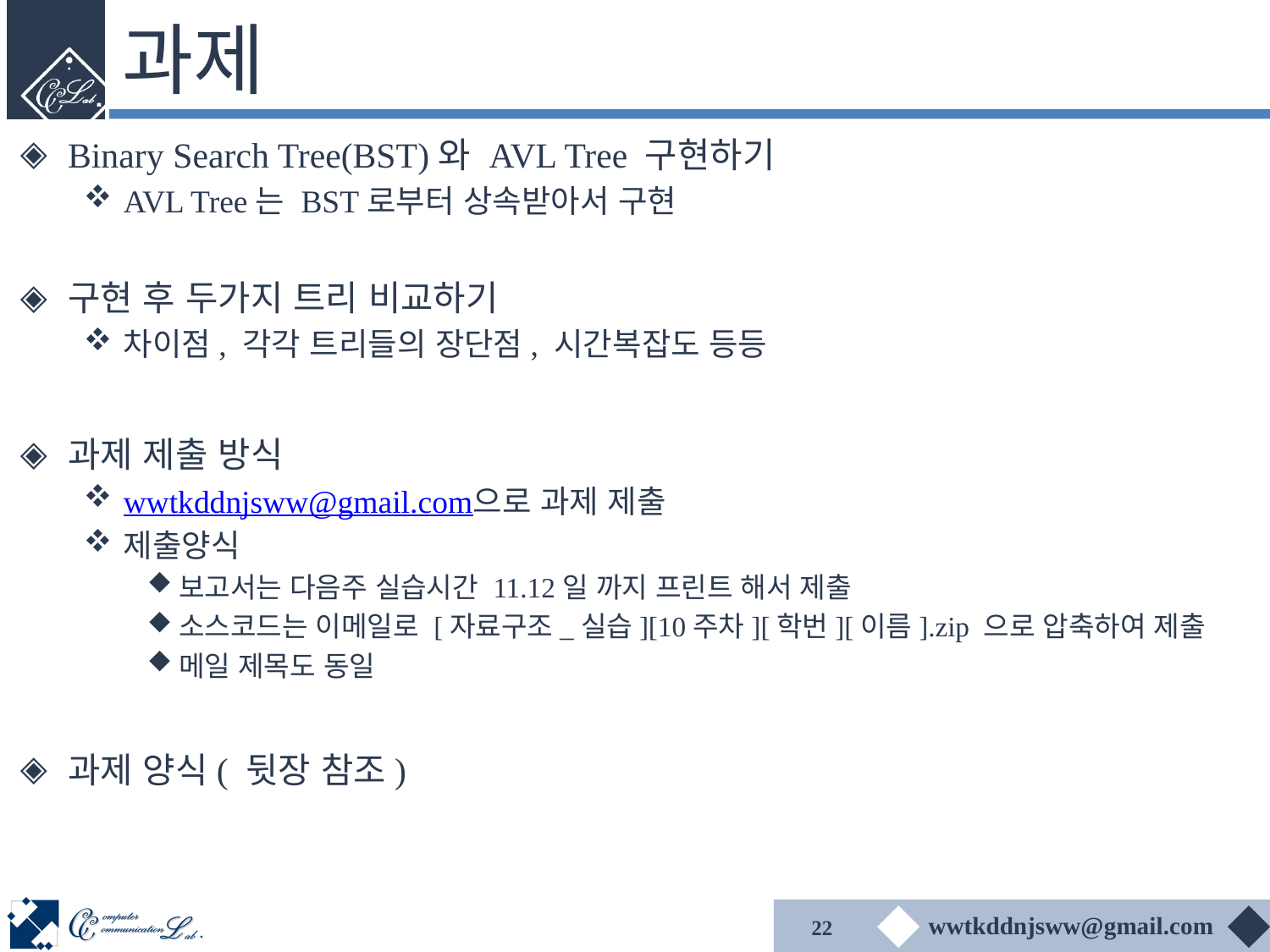

# 과제
Binary Search Tree(BST)와 AVL Tree 구현하기
AVL Tree는 BST로부터 상속받아서 구현

구현 후 두가지 트리 비교하기
차이점, 각각 트리들의 장단점, 시간복잡도 등등

과제 제출 방식
wwtkddnjsww@gmail.com으로 과제 제출
제출양식
보고서는 다음주 실습시간 11.12일 까지 프린트 해서 제출
소스코드는 이메일로 [자료구조_실습][10주차][학번][이름].zip 으로 압축하여 제출
메일 제목도 동일

과제 양식( 뒷장 참조)